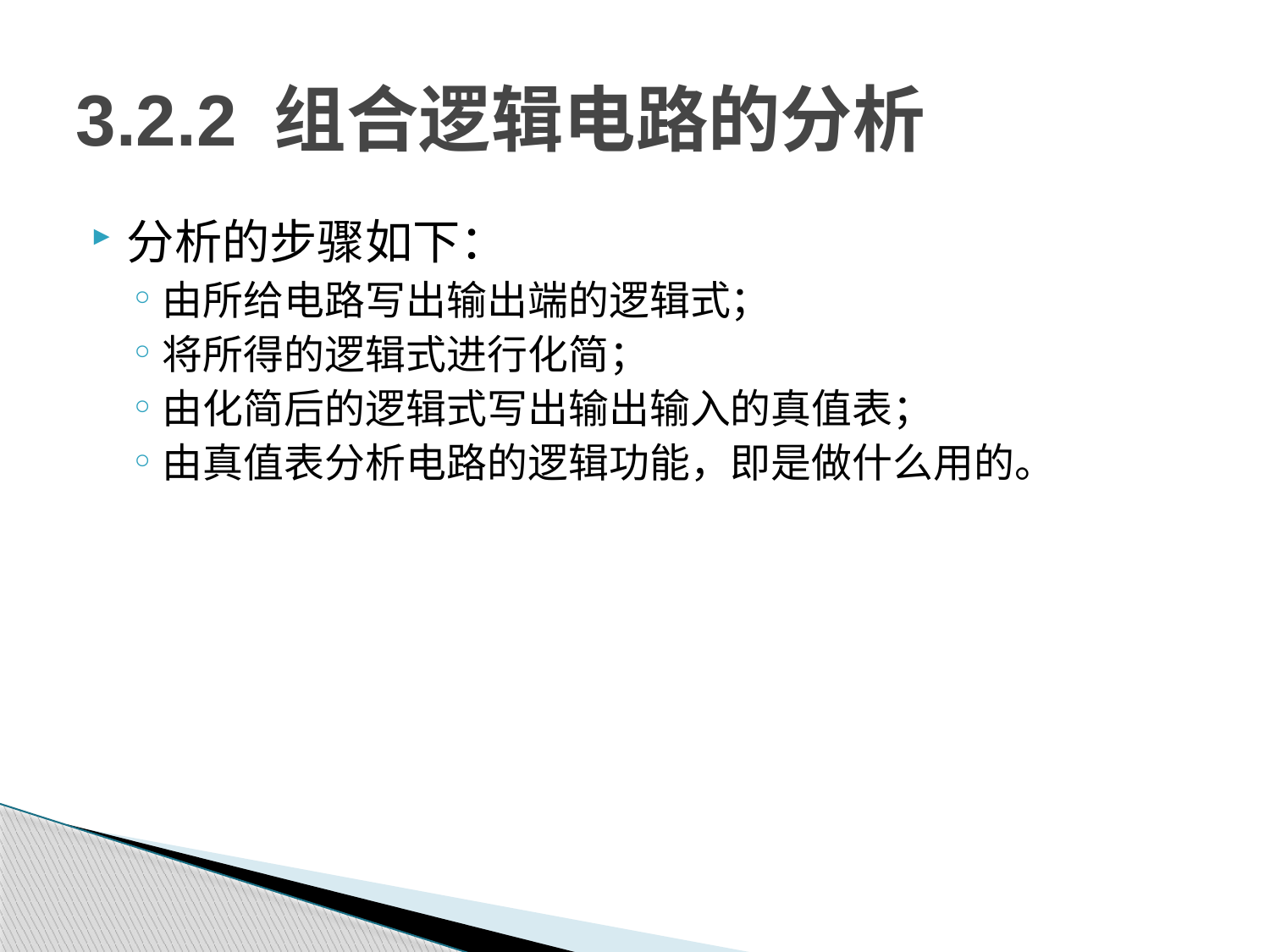

# 3.2.2 组合逻辑电路的分析
分析的步骤如下：
由所给电路写出输出端的逻辑式；
将所得的逻辑式进行化简；
由化简后的逻辑式写出输出输入的真值表；
由真值表分析电路的逻辑功能，即是做什么用的。